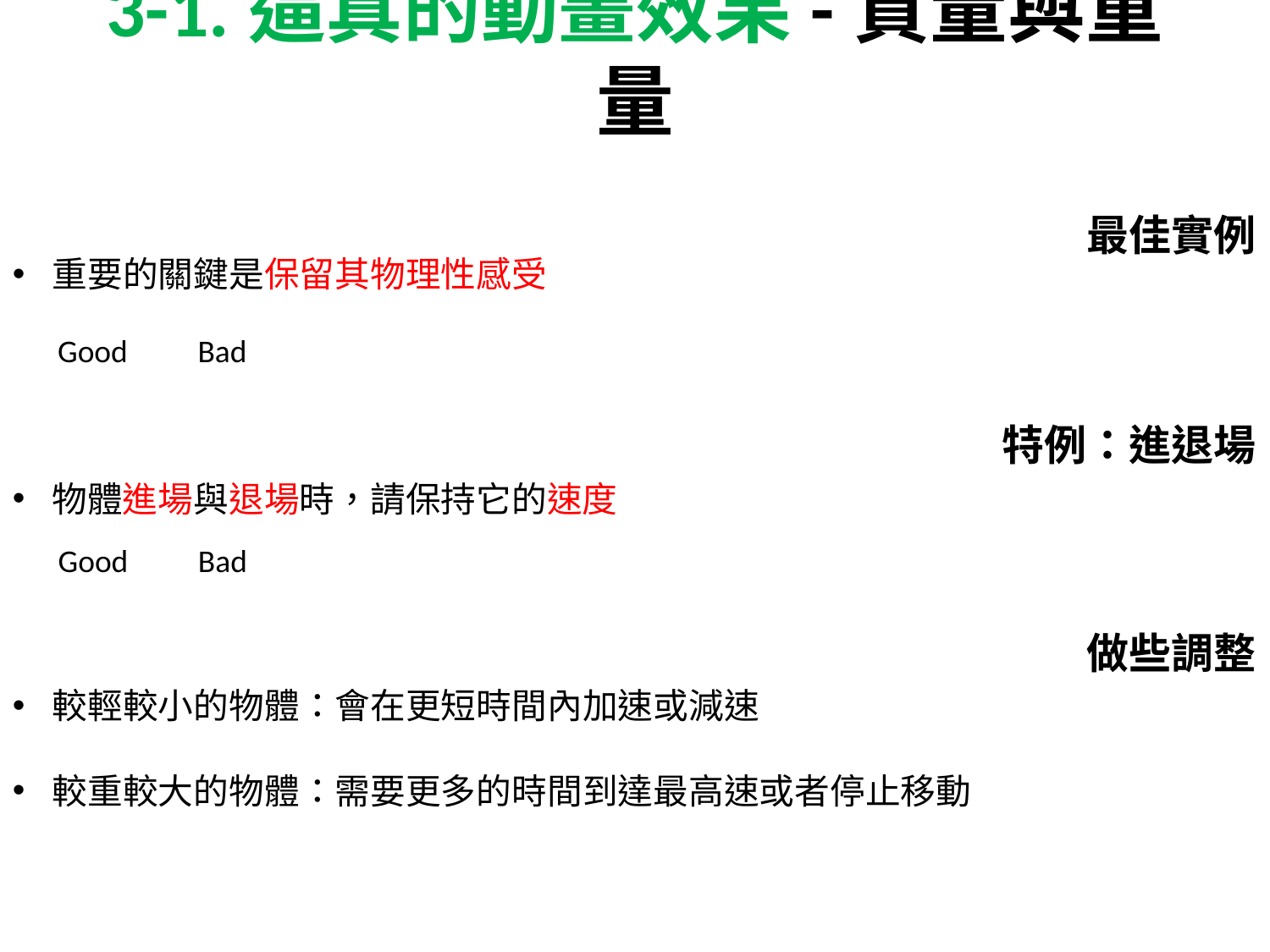

# 3-1.逼真的動畫效果-質量與重量
最佳實例
重要的關鍵是保留其物理性感受
Good
Bad
特例：進退場
物體進場與退場時，請保持它的速度
Good
Bad
做些調整
較輕較小的物體：會在更短時間內加速或減速

較重較大的物體：需要更多的時間到達最高速或者停止移動